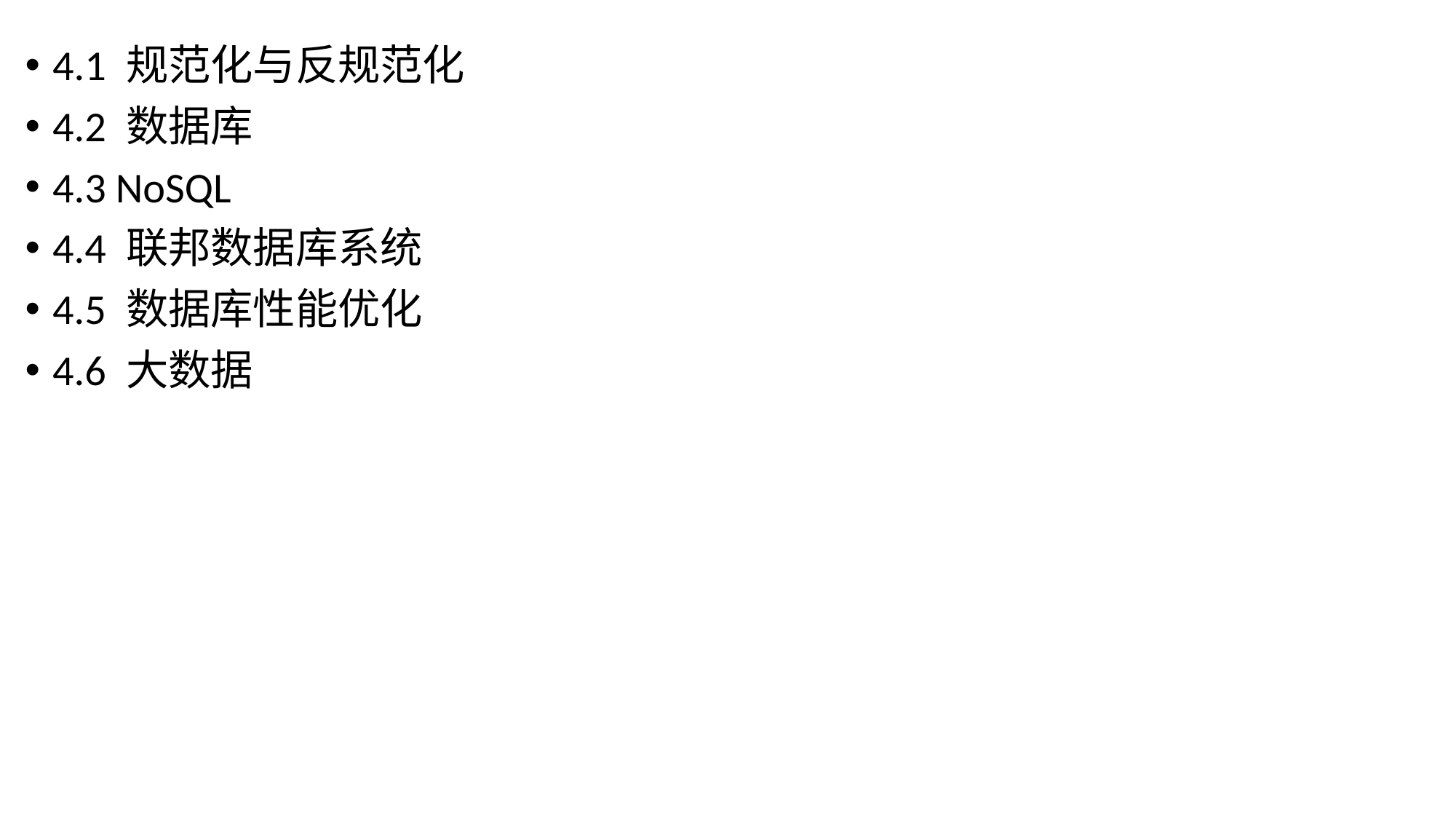

4.1 规范化与反规范化
4.2 数据库
4.3 NoSQL
4.4 联邦数据库系统
4.5 数据库性能优化
4.6 大数据